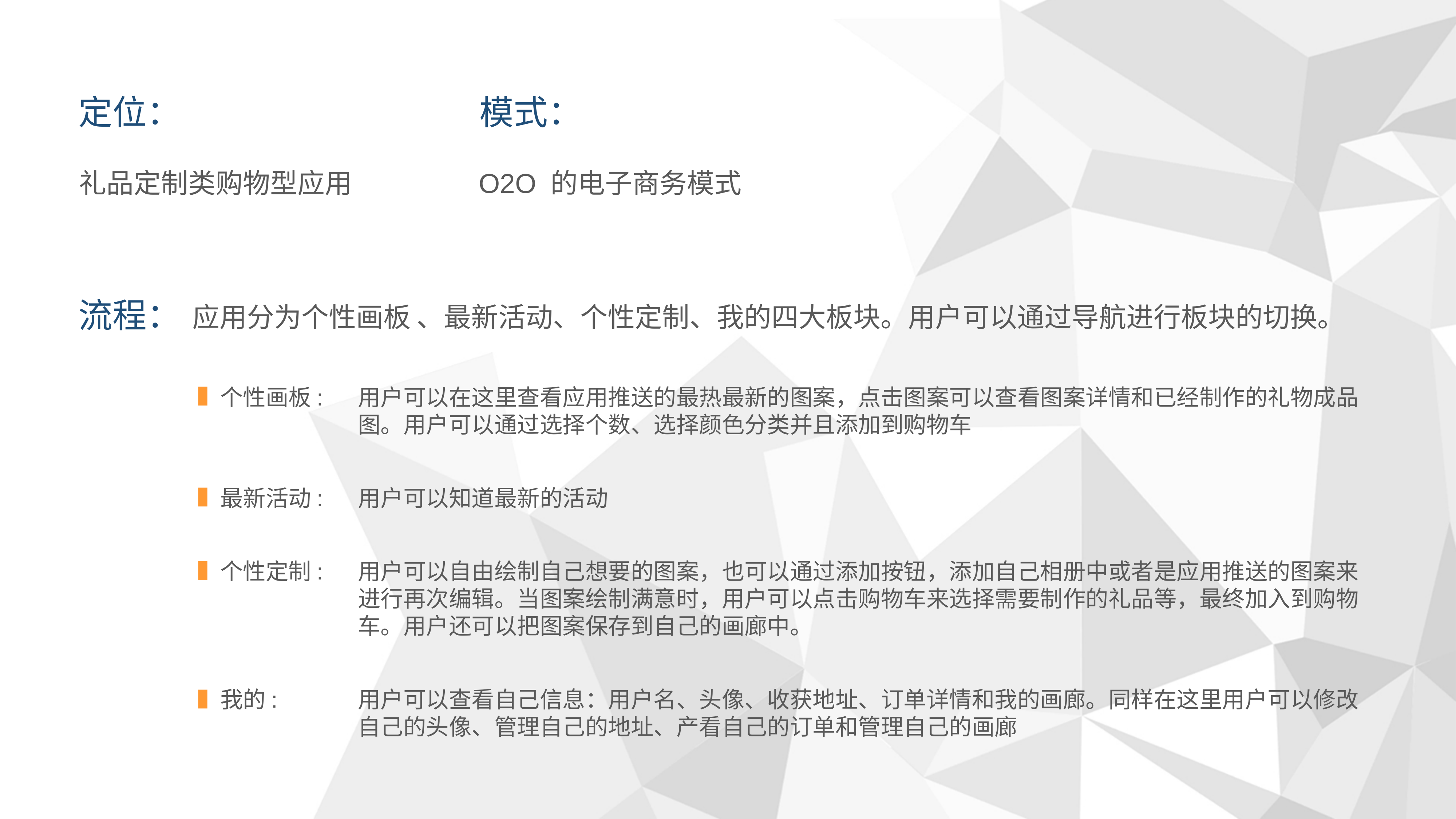

定位：
礼品定制类购物型应用
模式：
O2O 的电子商务模式
流程：
应用分为个性画板 、最新活动、个性定制、我的四大板块。用户可以通过导航进行板块的切换。
个性画板:
用户可以在这里查看应用推送的最热最新的图案，点击图案可以查看图案详情和已经制作的礼物成品图。用户可以通过选择个数、选择颜色分类并且添加到购物车

最新活动:
用户可以知道最新的活动

个性定制:
用户可以自由绘制自己想要的图案，也可以通过添加按钮，添加自己相册中或者是应用推送的图案来进行再次编辑。当图案绘制满意时，用户可以点击购物车来选择需要制作的礼品等，最终加入到购物车。用户还可以把图案保存到自己的画廊中。

我的:
用户可以查看自己信息：用户名、头像、收获地址、订单详情和我的画廊。同样在这里用户可以修改自己的头像、管理自己的地址、产看自己的订单和管理自己的画廊